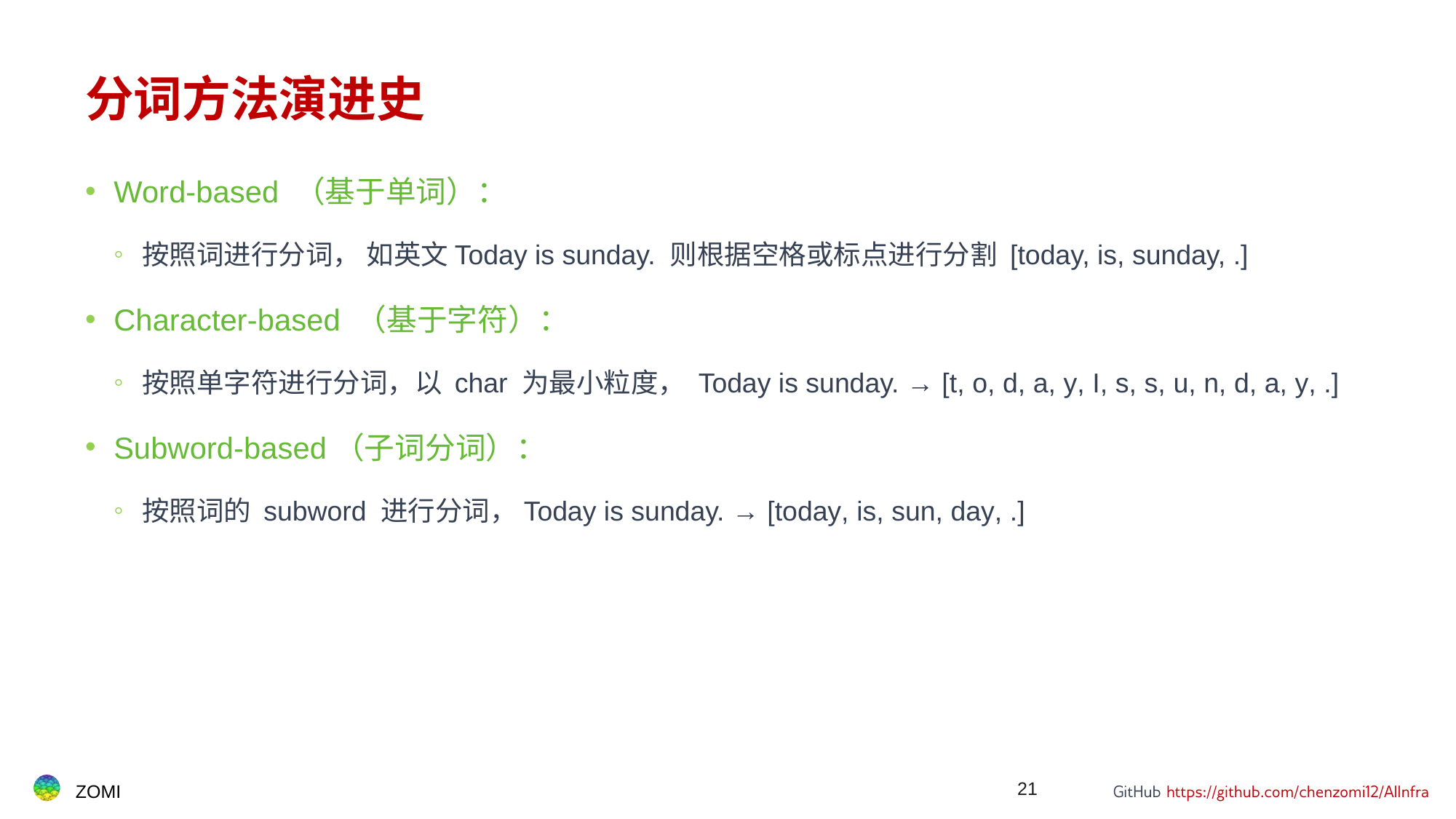

# 分词方法演进史
Word-based （基于单词）：
按照词进行分词， 如英文Today is sunday. 则根据空格或标点进行分割 [today, is, sunday, .]
Character-based （基于字符）：
按照单字符进行分词，以 char 为最小粒度， Today is sunday. → [t, o, d, a, y, I, s, s, u, n, d, a, y, .]
Subword-based（子词分词）：
按照词的 subword 进行分词，Today is sunday. → [today, is, sun, day, .]